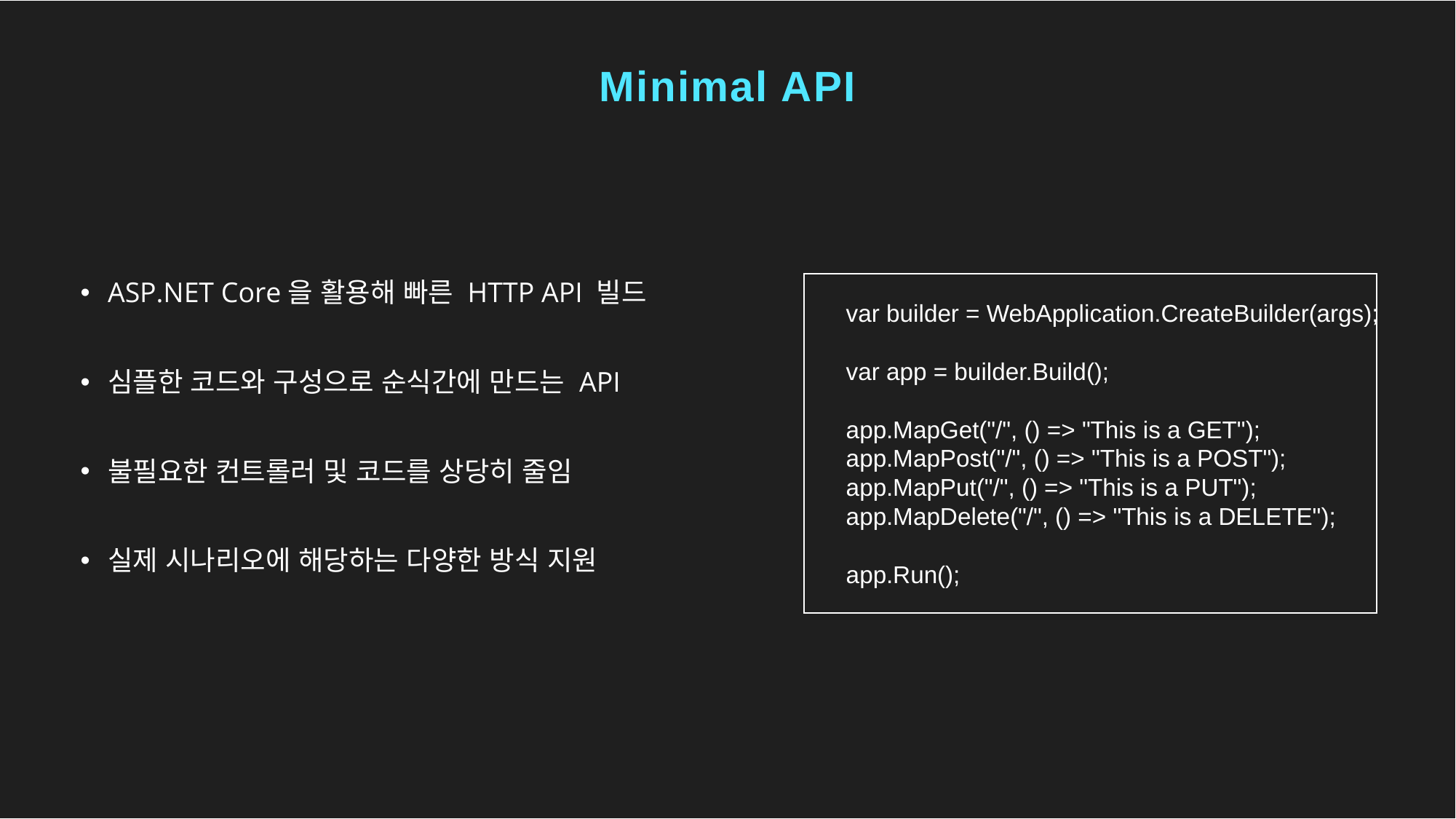

# Minimal API
ASP.NET Core을 활용해 빠른 HTTP API 빌드

심플한 코드와 구성으로 순식간에 만드는 API

불필요한 컨트롤러 및 코드를 상당히 줄임

실제 시나리오에 해당하는 다양한 방식 지원

var builder = WebApplication.CreateBuilder(args);

var app = builder.Build();
app.MapGet("/", () => "This is a GET");
app.MapPost("/", () => "This is a POST");
app.MapPut("/", () => "This is a PUT");
app.MapDelete("/", () => "This is a DELETE");

app.Run();